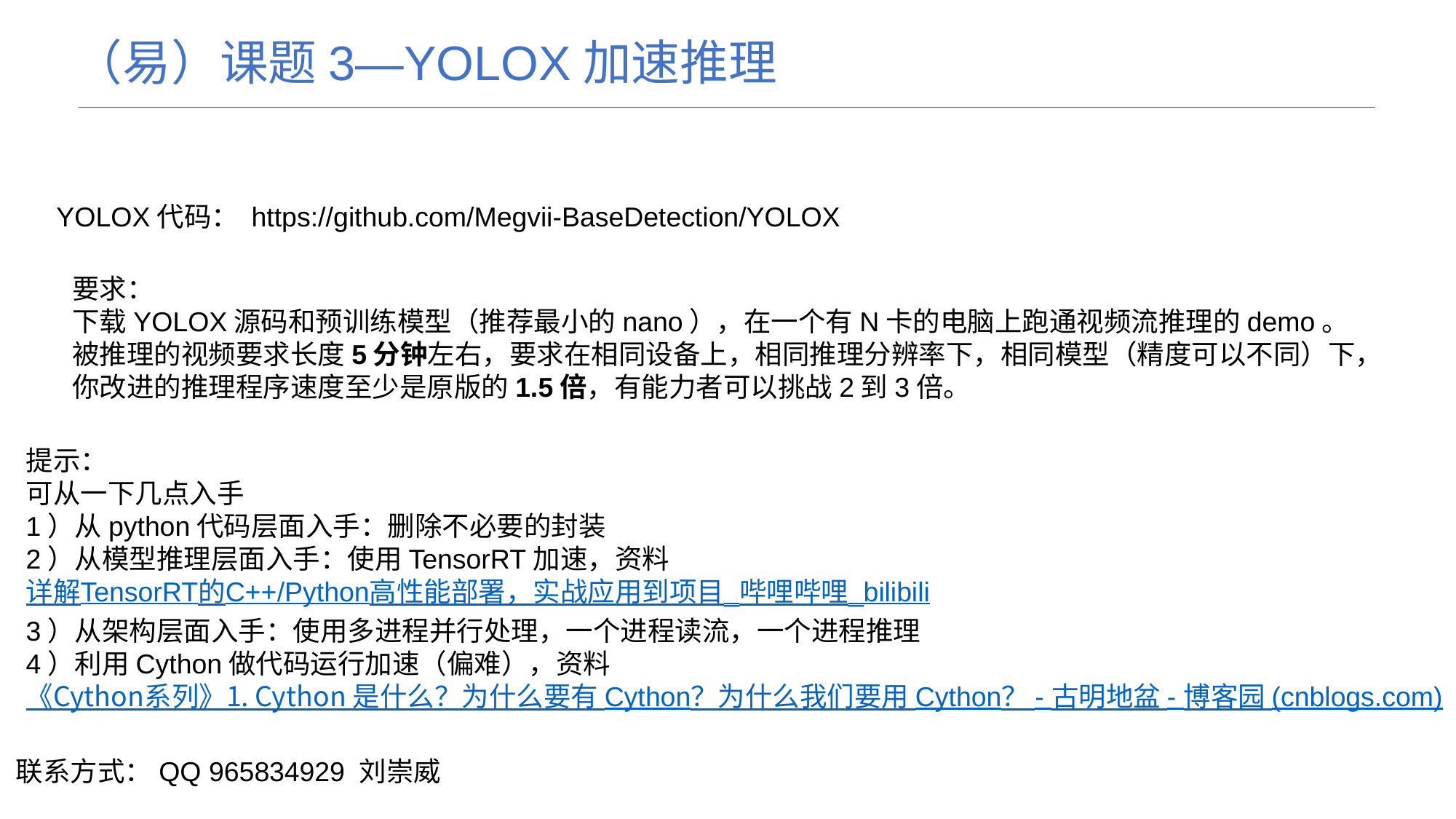

（易）课题3—YOLOX加速推理
YOLOX代码： https://github.com/Megvii-BaseDetection/YOLOX
要求：
下载YOLOX源码和预训练模型（推荐最小的nano），在一个有N卡的电脑上跑通视频流推理的demo。
被推理的视频要求长度5分钟左右，要求在相同设备上，相同推理分辨率下，相同模型（精度可以不同）下，
你改进的推理程序速度至少是原版的1.5倍，有能力者可以挑战2到3倍。
提示：
可从一下几点入手
1）从python代码层面入手：删除不必要的封装
2）从模型推理层面入手：使用TensorRT加速，资料
详解TensorRT的C++/Python高性能部署，实战应用到项目_哔哩哔哩_bilibili
3）从架构层面入手：使用多进程并行处理，一个进程读流，一个进程推理
4）利用Cython做代码运行加速（偏难），资料
《Cython系列》1. Cython 是什么？为什么要有 Cython？为什么我们要用 Cython？ - 古明地盆 - 博客园 (cnblogs.com)
联系方式：QQ 965834929 刘崇威